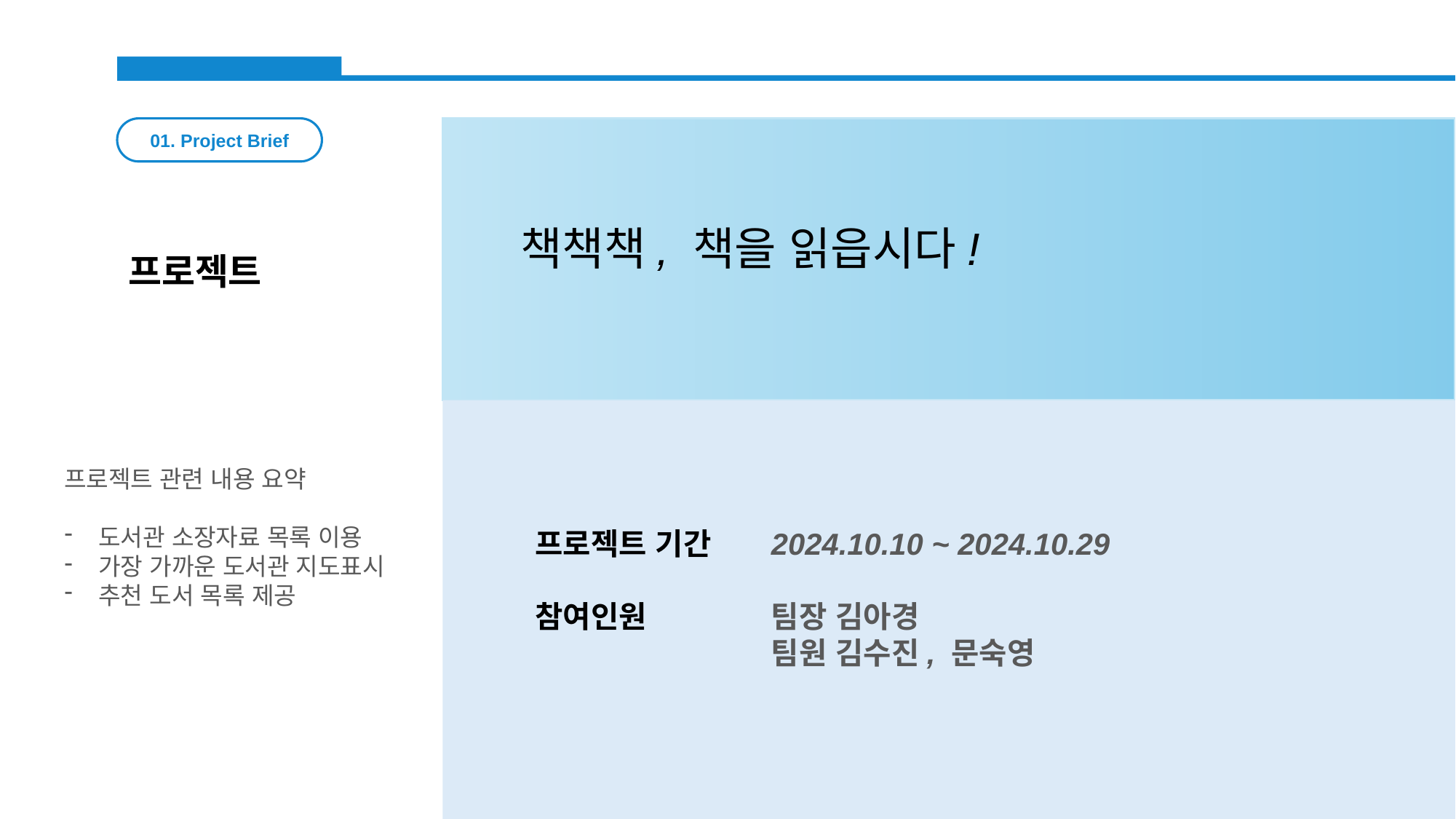

01. Project Brief

책책책, 책을 읽읍시다!
프로젝트
프로젝트 관련 내용 요약

도서관 소장자료 목록 이용
가장 가까운 도서관 지도표시
추천 도서 목록 제공

프로젝트 기간

참여인원
2024.10.10 ~ 2024.10.29

팀장 김아경
팀원 김수진, 문숙영